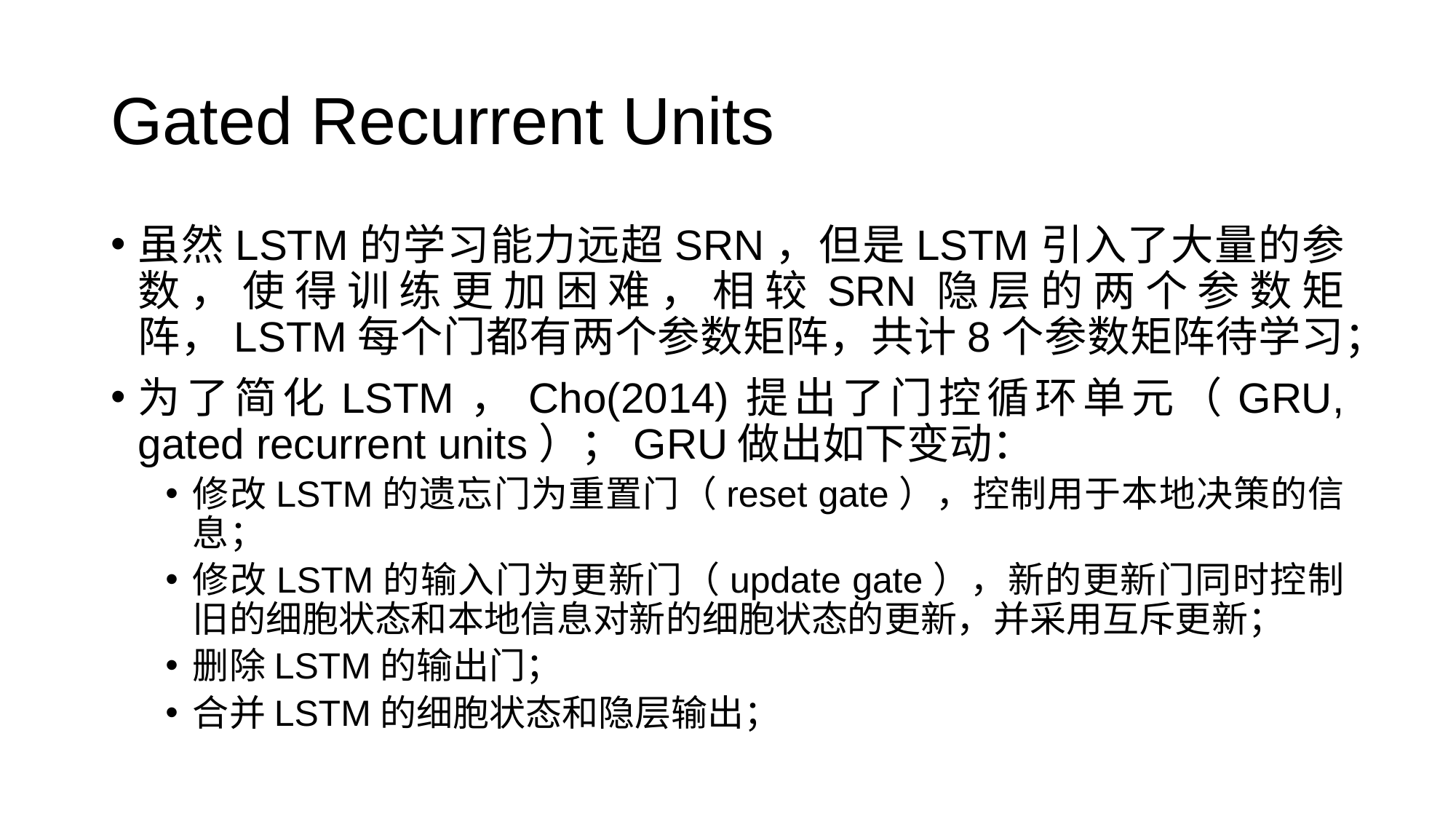

# Gated Recurrent Units
虽然LSTM的学习能力远超SRN，但是LSTM引入了大量的参数，使得训练更加困难，相较SRN隐层的两个参数矩阵，LSTM每个门都有两个参数矩阵，共计8个参数矩阵待学习；
为了简化LSTM，Cho(2014)提出了门控循环单元（GRU, gated recurrent units）；GRU做出如下变动：
修改LSTM的遗忘门为重置门（reset gate），控制用于本地决策的信息；
修改LSTM的输入门为更新门（update gate），新的更新门同时控制旧的细胞状态和本地信息对新的细胞状态的更新，并采用互斥更新；
删除LSTM的输出门；
合并LSTM的细胞状态和隐层输出；